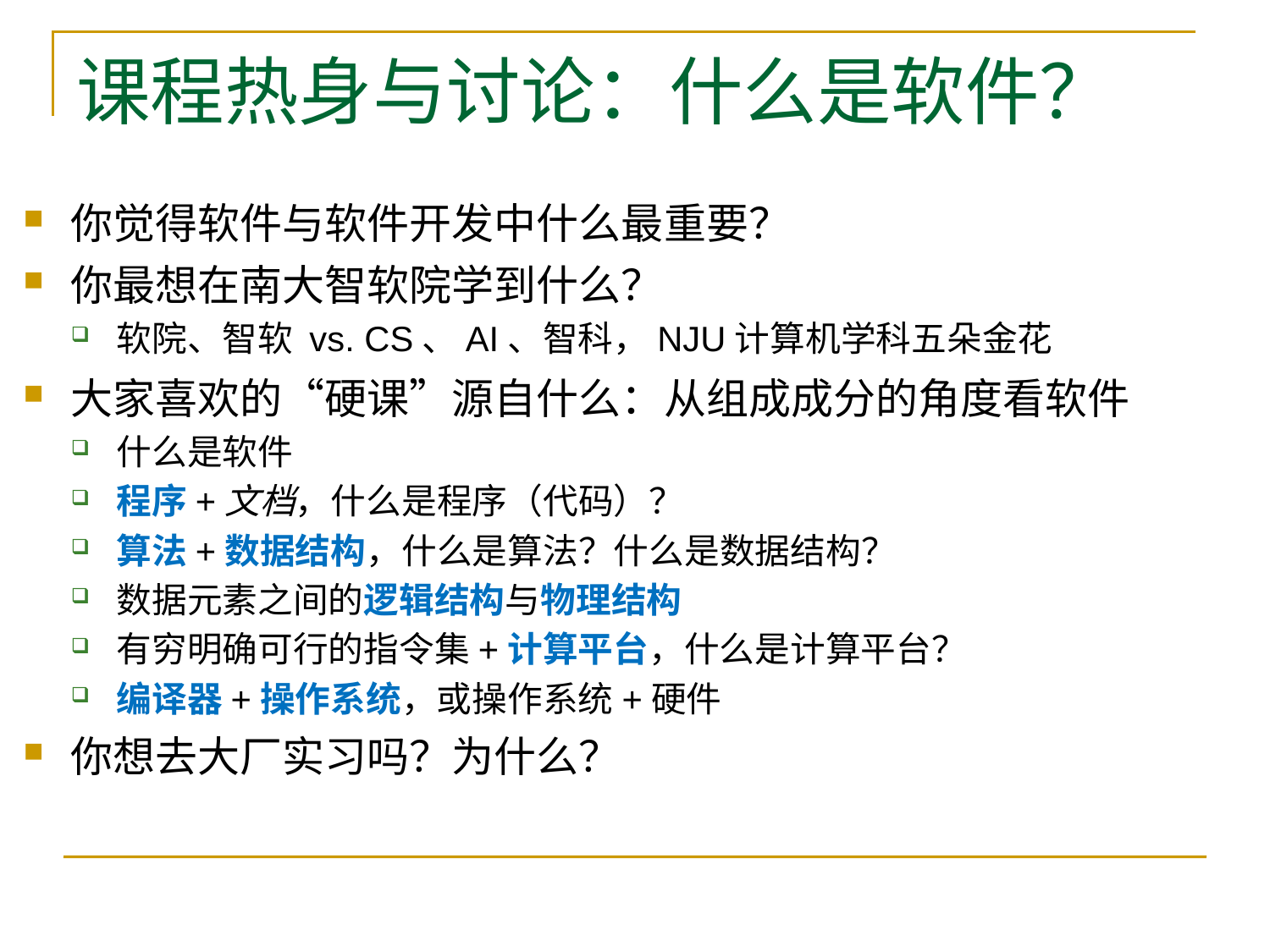

# 课程热身与讨论：什么是软件？
你觉得软件与软件开发中什么最重要？

你最想在南大智软院学到什么？
软院、智软 vs. CS、AI、智科，NJU计算机学科五朵金花

大家喜欢的“硬课”源自什么：从组成成分的角度看软件
什么是软件
程序+文档，什么是程序（代码）？
算法+数据结构，什么是算法？什么是数据结构？
数据元素之间的逻辑结构与物理结构
有穷明确可行的指令集+计算平台，什么是计算平台？
编译器+操作系统，或操作系统+硬件

你想去大厂实习吗？为什么？